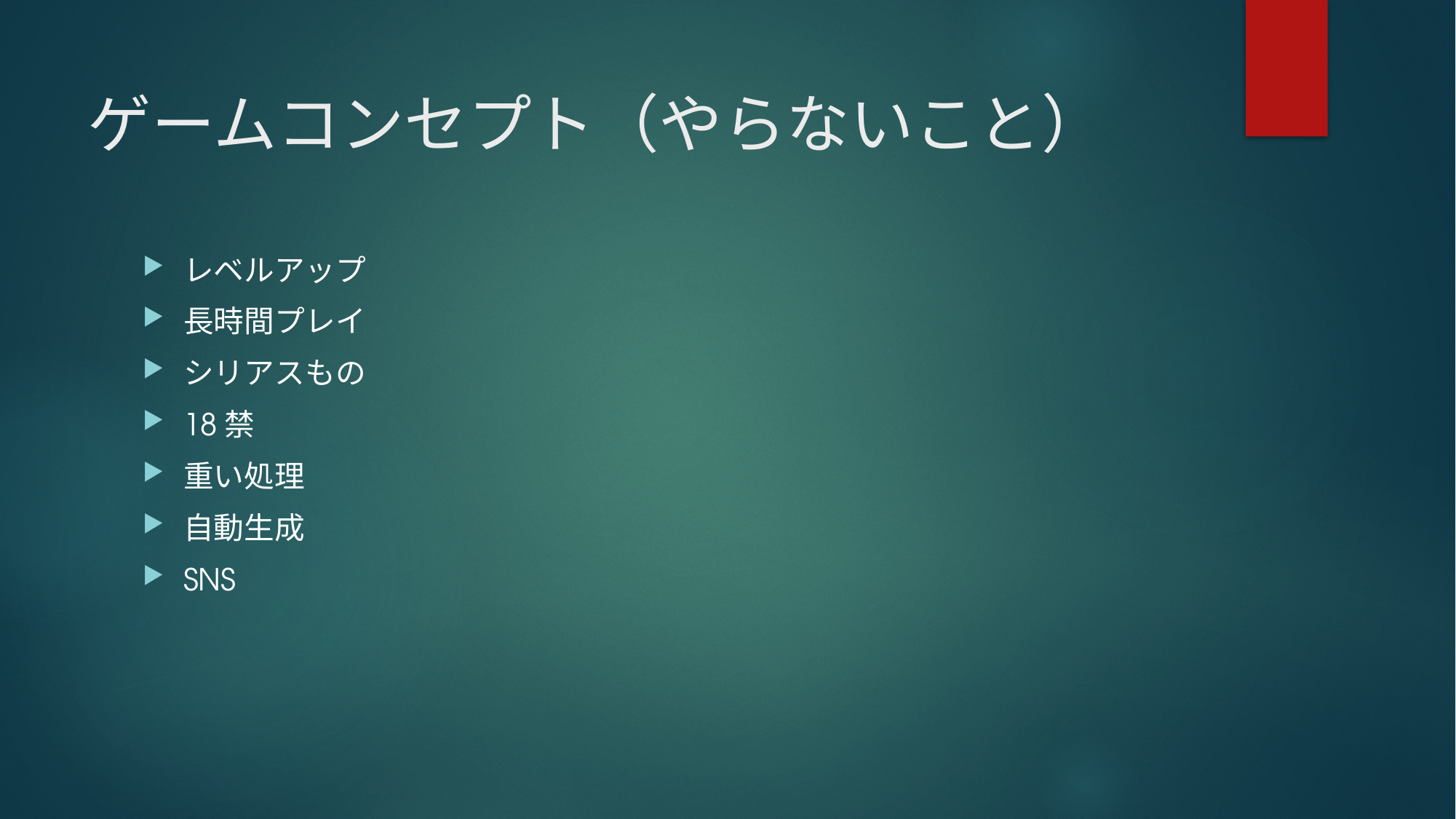

# ゲームコンセプト（やらないこと）
レベルアップ
長時間プレイ
シリアスもの
18禁
重い処理
自動生成
SNS